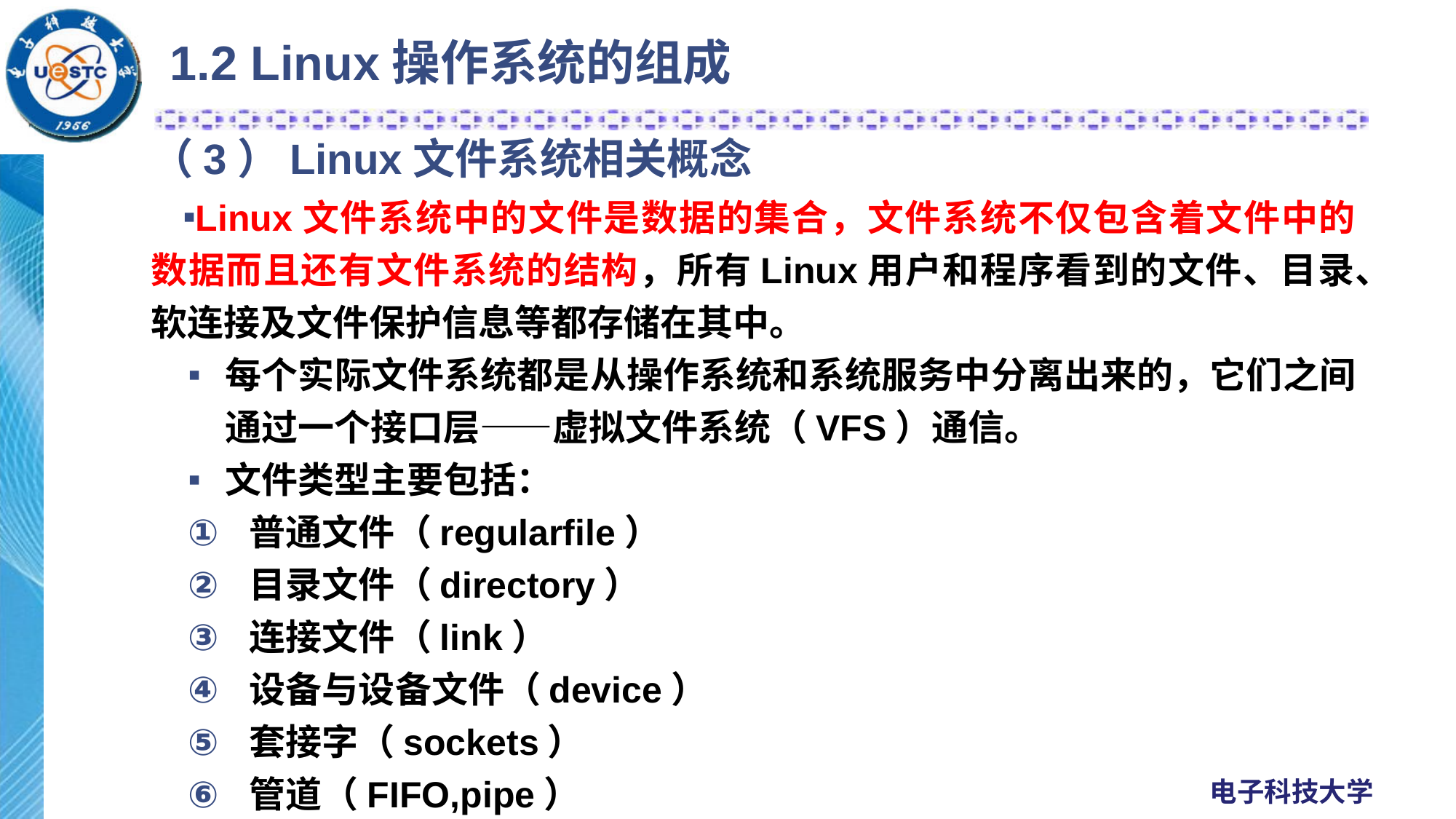

1.2 Linux操作系统的组成
# （3）Linux文件系统相关概念
Linux文件系统中的文件是数据的集合，文件系统不仅包含着文件中的数据而且还有文件系统的结构，所有Linux用户和程序看到的文件、目录、软连接及文件保护信息等都存储在其中。
每个实际文件系统都是从操作系统和系统服务中分离出来的，它们之间通过一个接口层——虚拟文件系统（VFS）通信。
文件类型主要包括：
普通文件（regularfile）
目录文件（directory）
连接文件（link）
设备与设备文件（device）
套接字（sockets）
管道（FIFO,pipe）